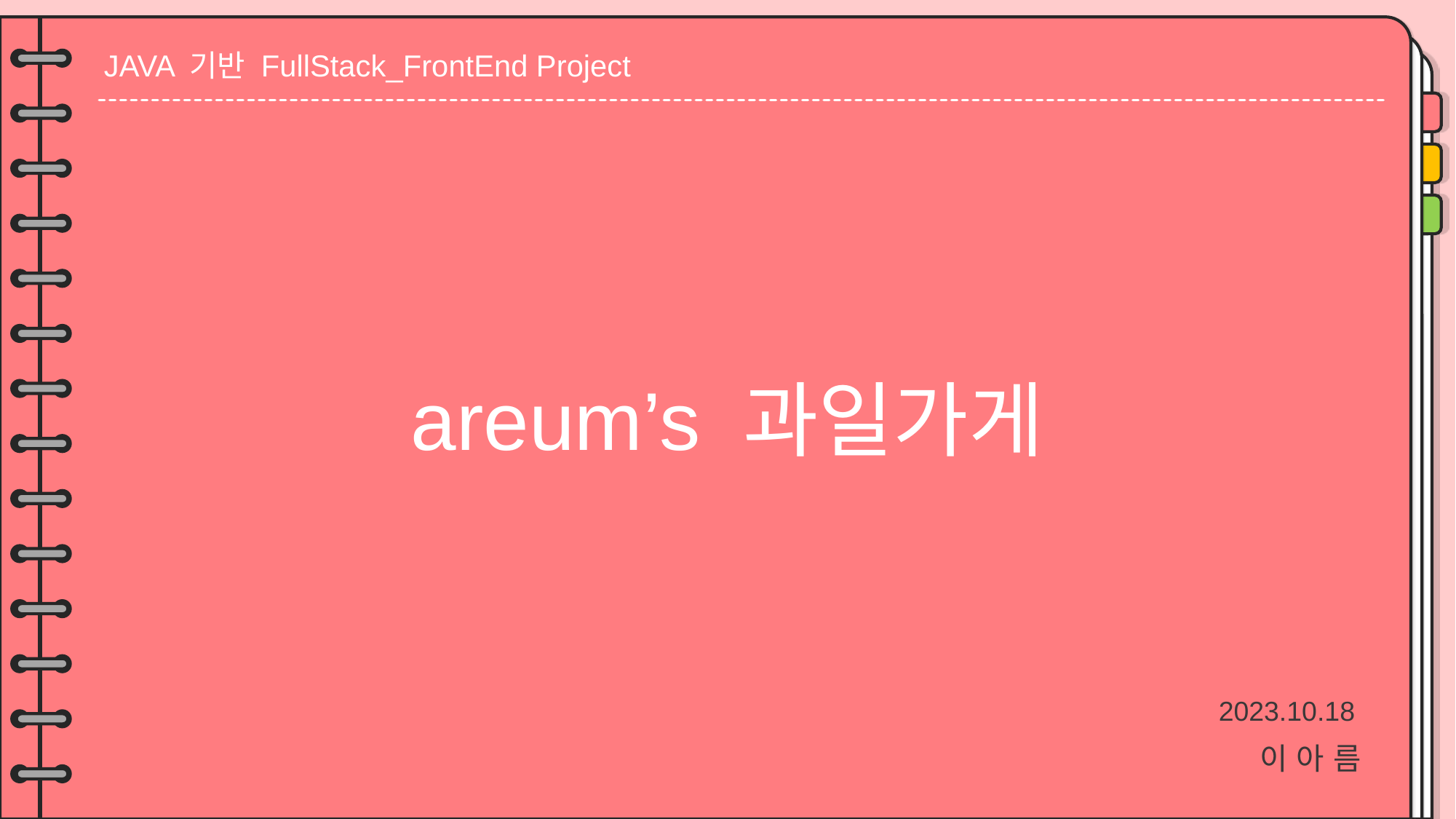

JAVA 기반 FullStack_FrontEnd Project
areum’s 과일가게
2023.10.18
이 아 름